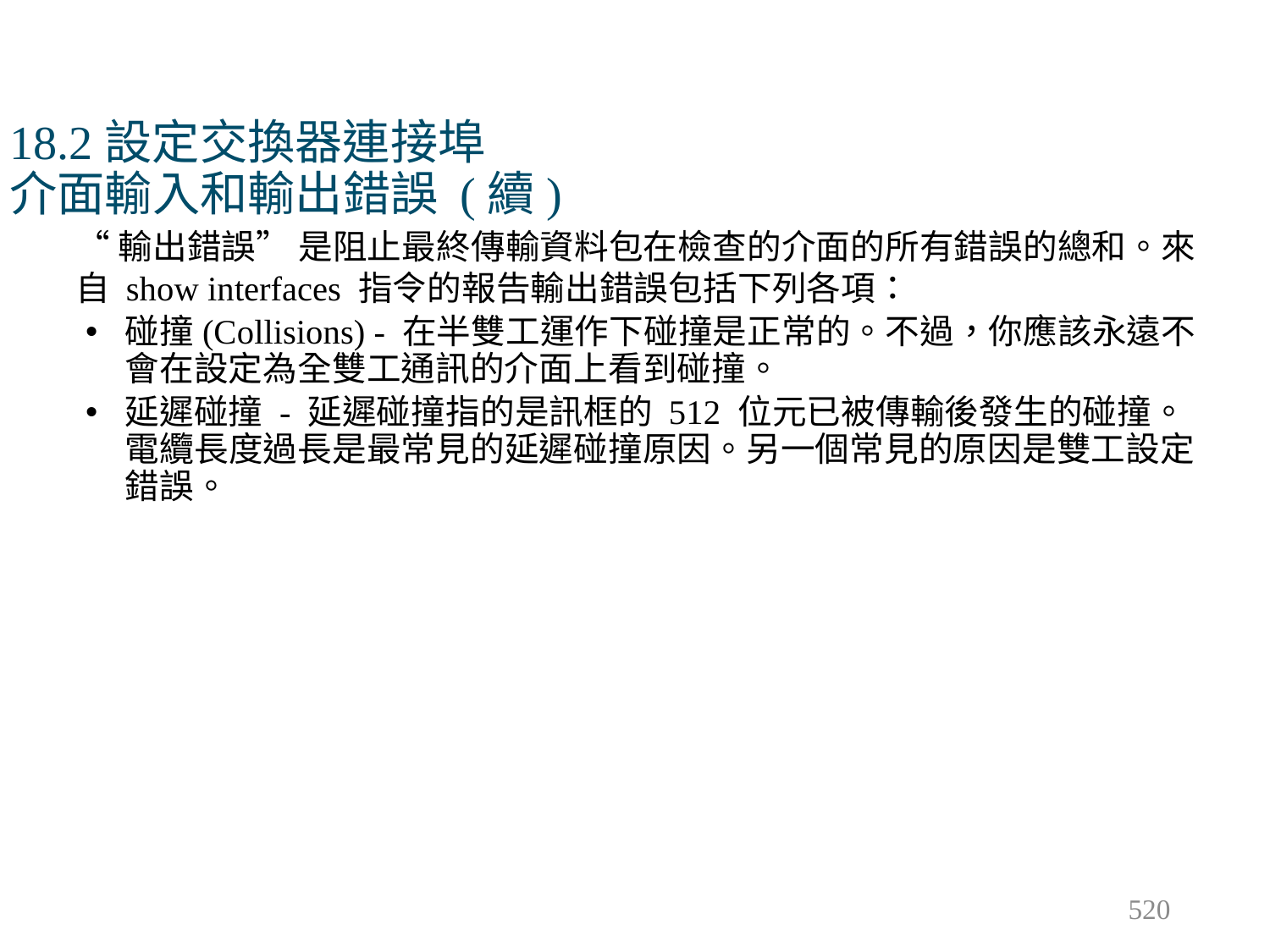

# 18.2設定交換器連接埠 介面輸入和輸出錯誤 (續)
“輸出錯誤” 是阻止最終傳輸資料包在檢查的介面的所有錯誤的總和。來自 show interfaces 指令的報告輸出錯誤包括下列各項：
碰撞(Collisions) - 在半雙工運作下碰撞是正常的。不過，你應該永遠不會在設定為全雙工通訊的介面上看到碰撞。
延遲碰撞 - 延遲碰撞指的是訊框的 512 位元已被傳輸後發生的碰撞。電纜長度過長是最常見的延遲碰撞原因。另一個常見的原因是雙工設定錯誤。
520